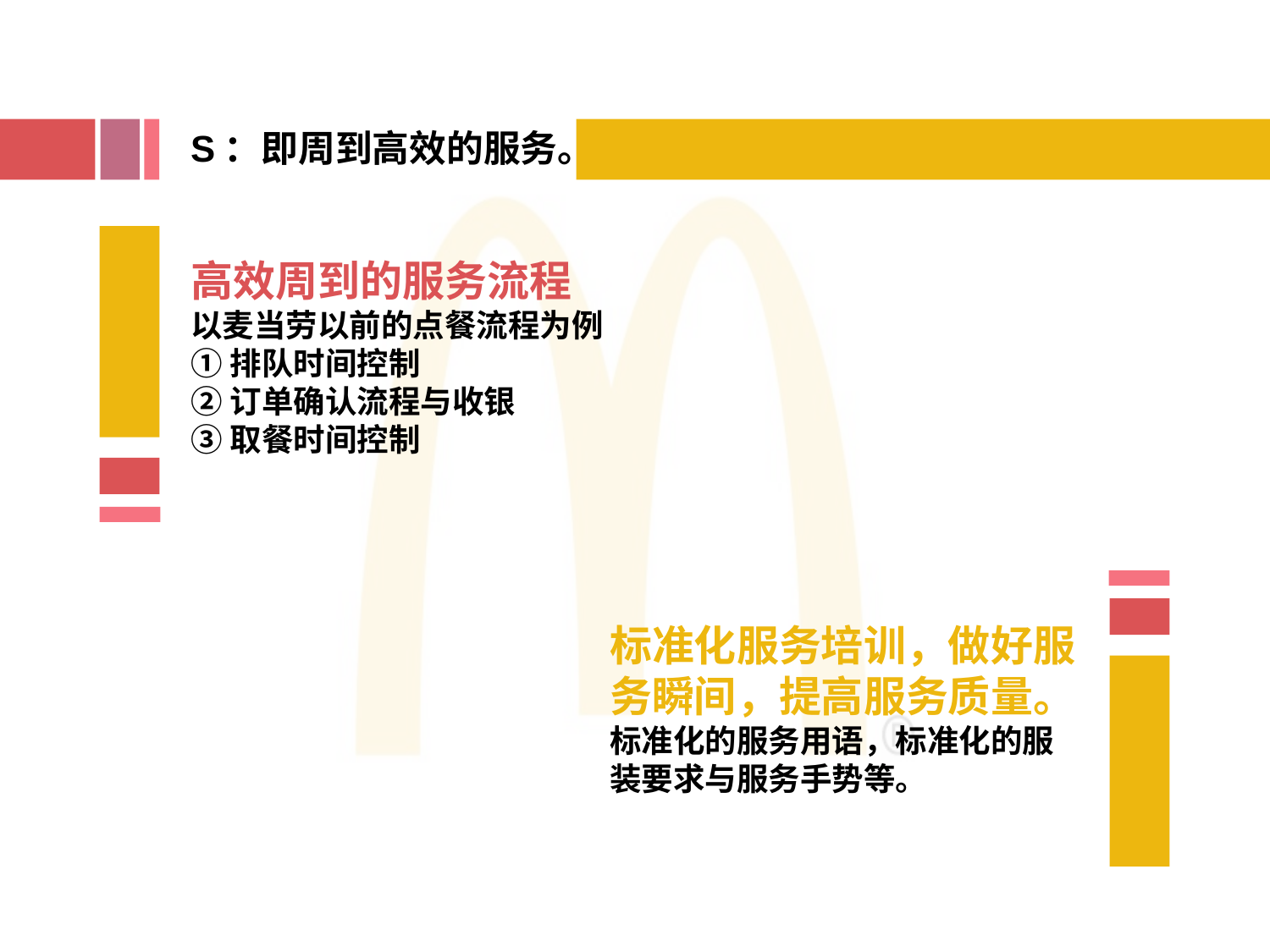

S：即周到高效的服务。

高效周到的服务流程
以麦当劳以前的点餐流程为例
①排队时间控制
②订单确认流程与收银
③取餐时间控制

标准化服务培训，做好服务瞬间，提高服务质量。
标准化的服务用语，标准化的服装要求与服务手势等。